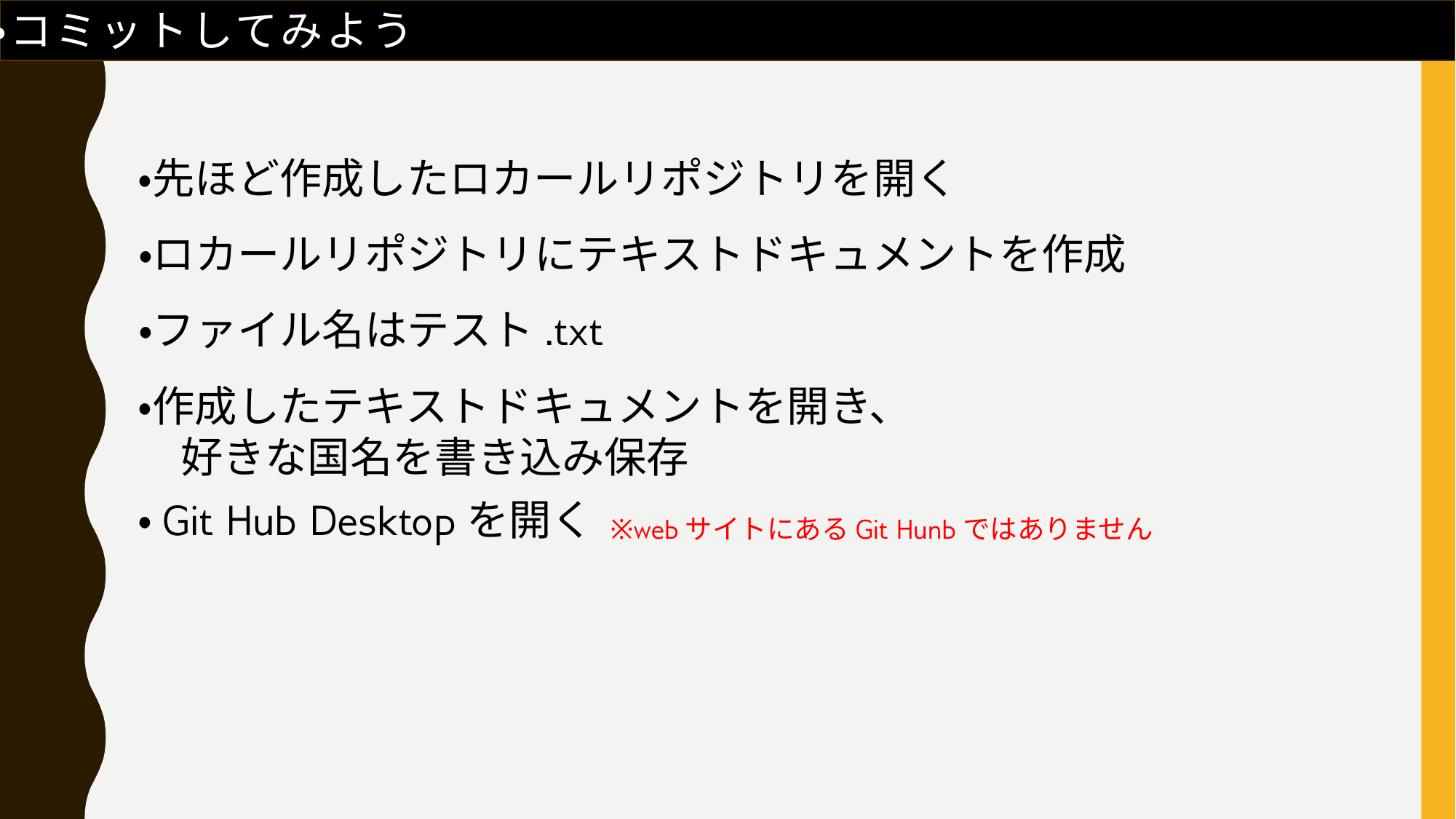

・コミットしてみよう
・先ほど作成したロカールリポジトリを開く
・ロカールリポジトリにテキストドキュメントを作成
・ファイル名はテスト.txt
・作成したテキストドキュメントを開き、
　好きな国名を書き込み保存
・Git Hub Desktopを開く
※webサイトにあるGit Hunbではありません